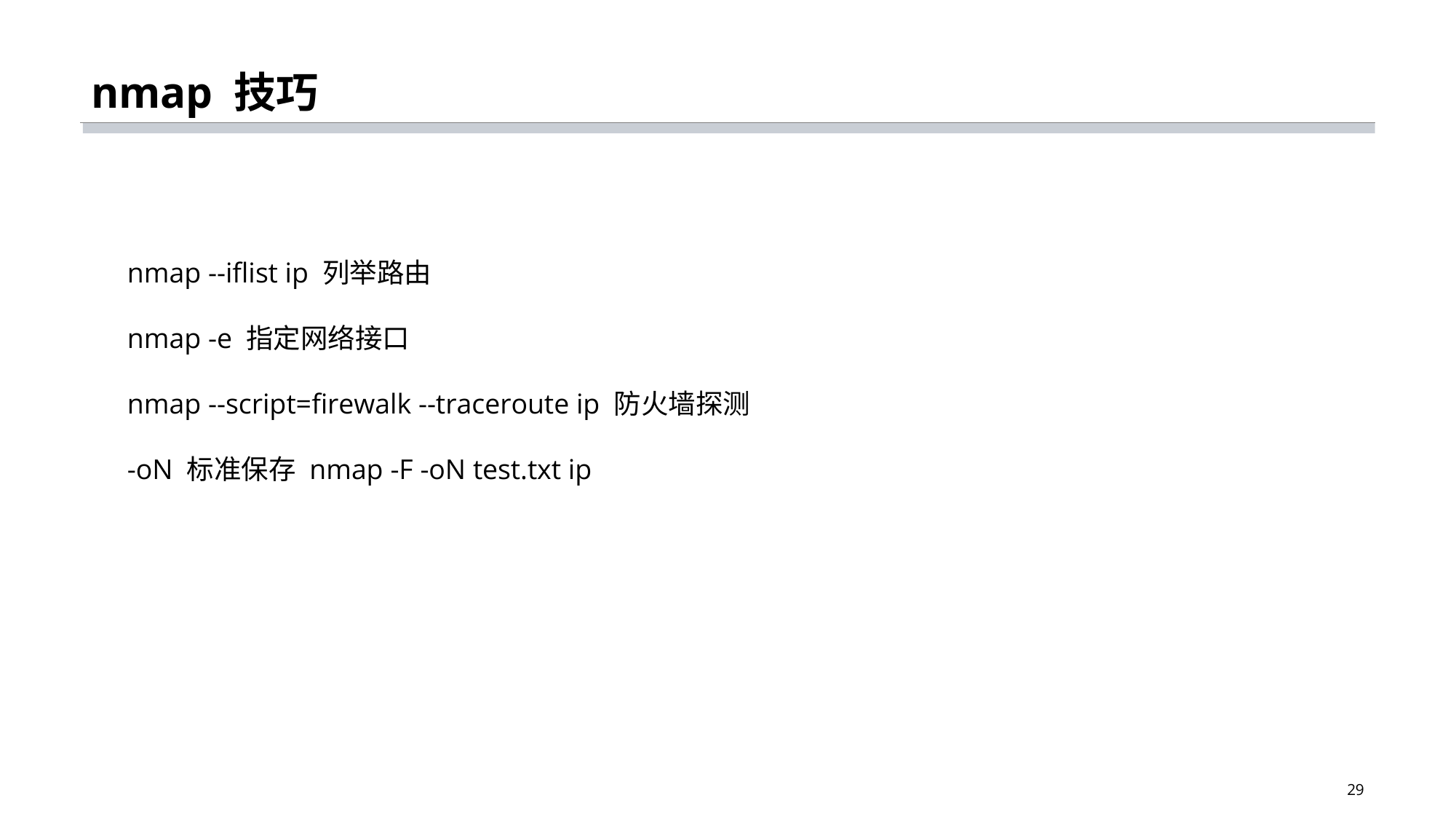

# nmap 技巧
nmap --iflist ip 列举路由
nmap -e 指定网络接口
nmap --script=firewalk --traceroute ip 防火墙探测
-oN 标准保存 nmap -F -oN test.txt ip
29